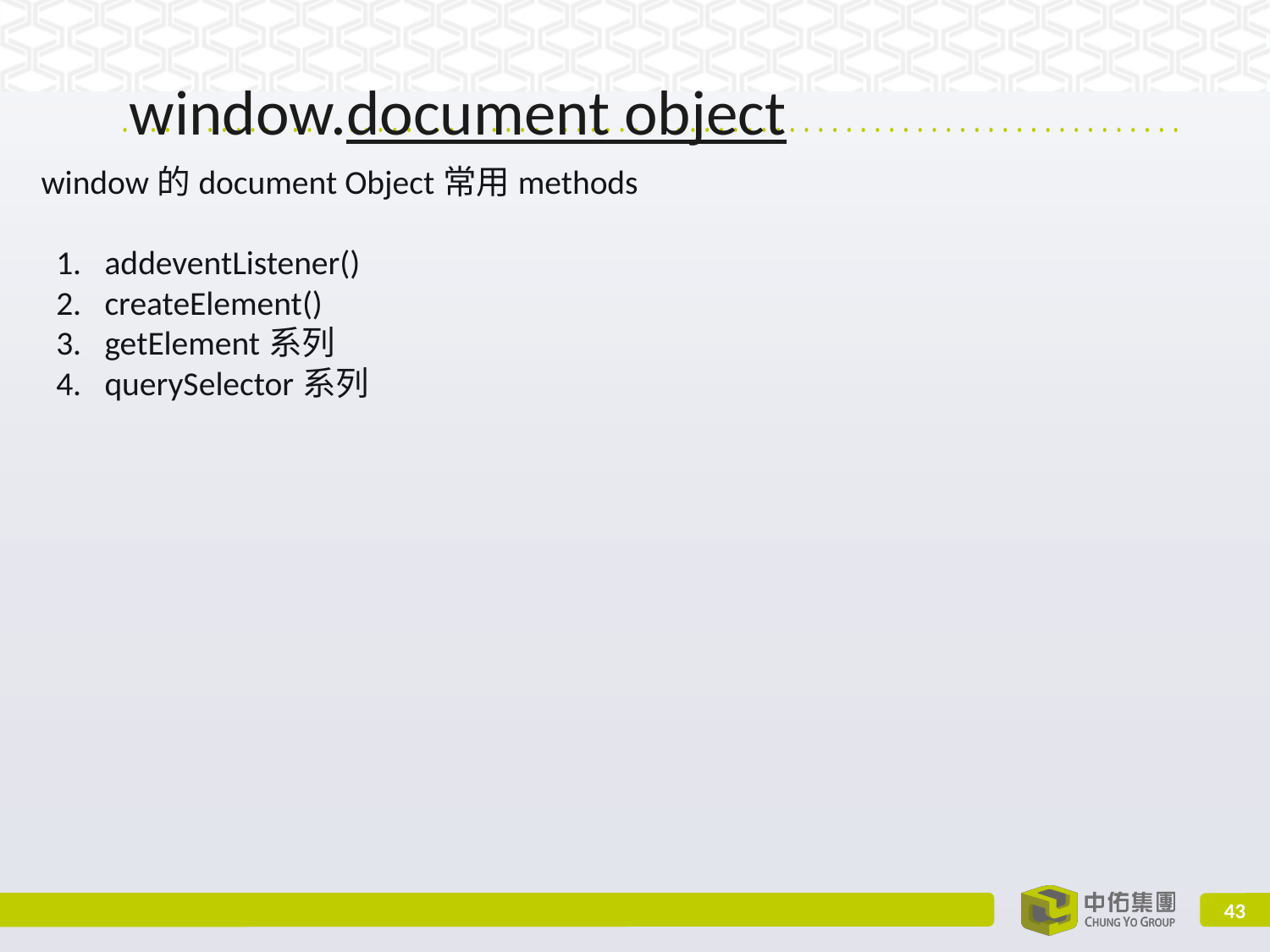

# window.document object
window的document Object常用methods

addeventListener()
createElement()
getElement系列
querySelector系列
43